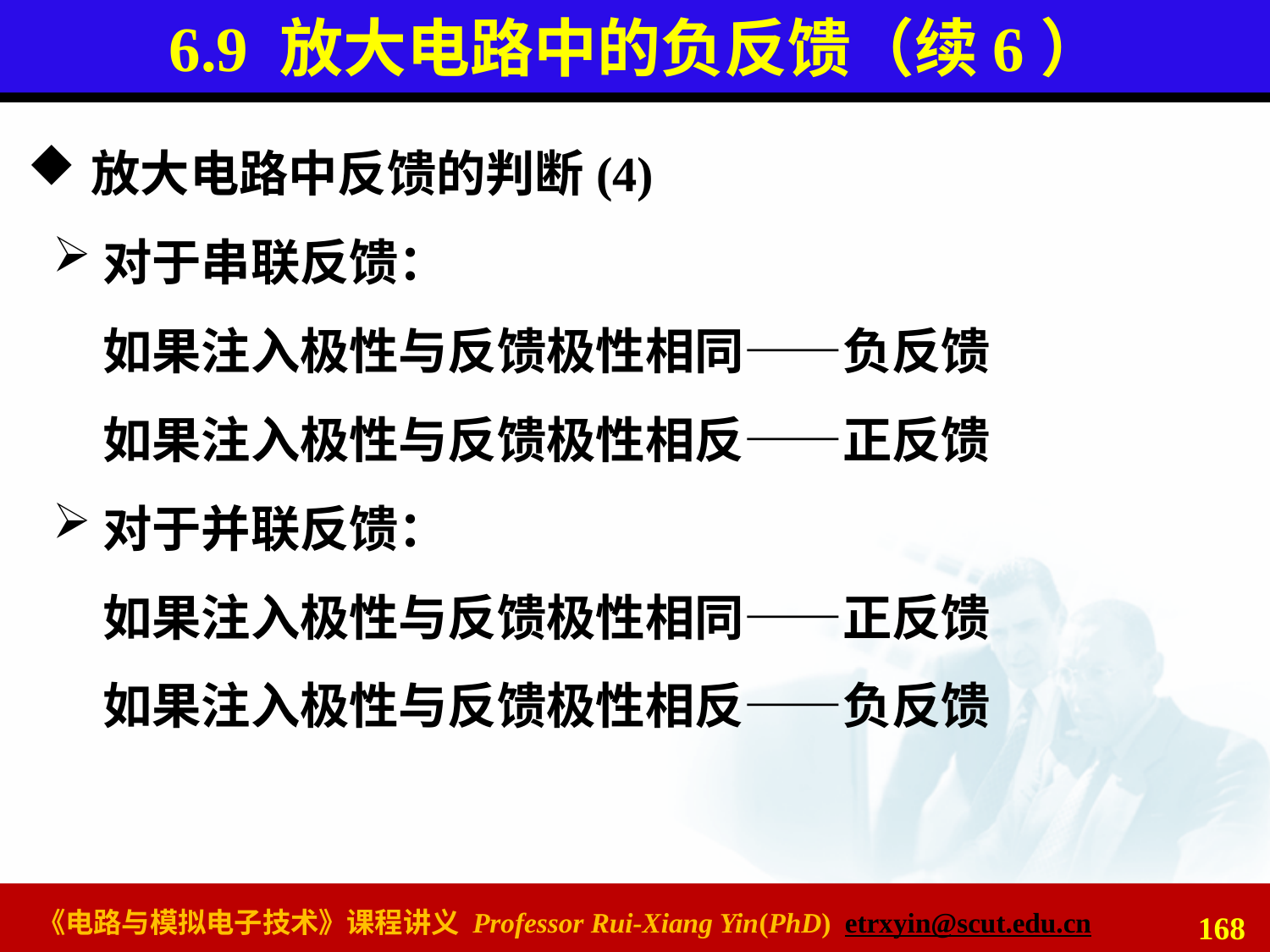

# 6.9 放大电路中的负反馈（续6）
放大电路中反馈的判断(4)
对于串联反馈：
如果注入极性与反馈极性相同——负反馈
如果注入极性与反馈极性相反——正反馈
对于并联反馈：
如果注入极性与反馈极性相同——正反馈
如果注入极性与反馈极性相反——负反馈
168